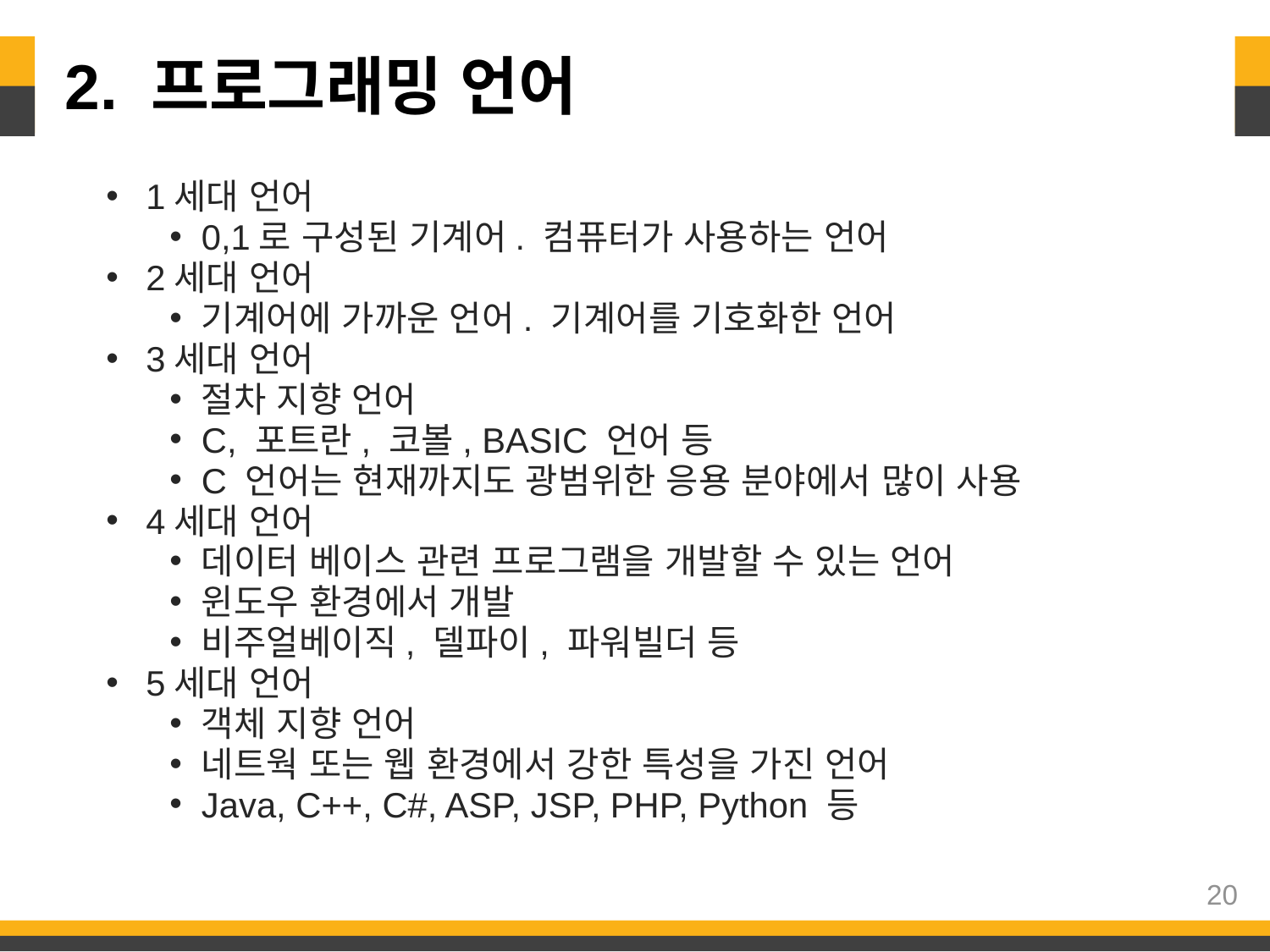

# 2. 프로그래밍 언어
1세대 언어
0,1로 구성된 기계어. 컴퓨터가 사용하는 언어
2세대 언어
기계어에 가까운 언어. 기계어를 기호화한 언어
3세대 언어
절차 지향 언어
C, 포트란, 코볼, BASIC 언어 등
C 언어는 현재까지도 광범위한 응용 분야에서 많이 사용
4세대 언어
데이터 베이스 관련 프로그램을 개발할 수 있는 언어
윈도우 환경에서 개발
비주얼베이직, 델파이, 파워빌더 등
5세대 언어
객체 지향 언어
네트웍 또는 웹 환경에서 강한 특성을 가진 언어
Java, C++, C#, ASP, JSP, PHP, Python 등
20